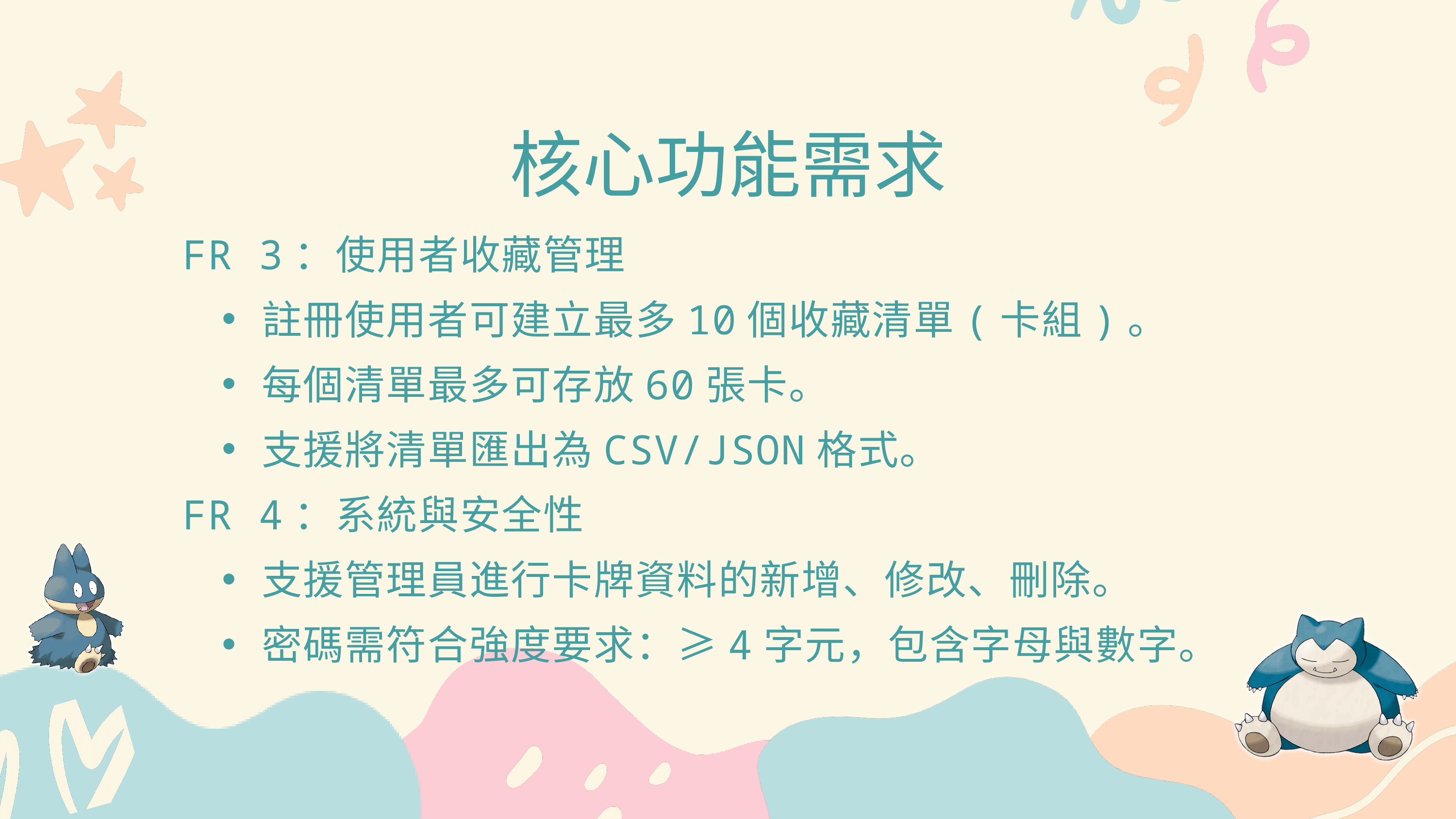

核心功能需求
FR 3：使用者收藏管理
註冊使用者可建立最多10個收藏清單(卡組)。
每個清單最多可存放60張卡。
支援將清單匯出為CSV/JSON格式。
FR 4：系統與安全性
支援管理員進行卡牌資料的新增、修改、刪除。
密碼需符合強度要求：≥4字元，包含字母與數字。